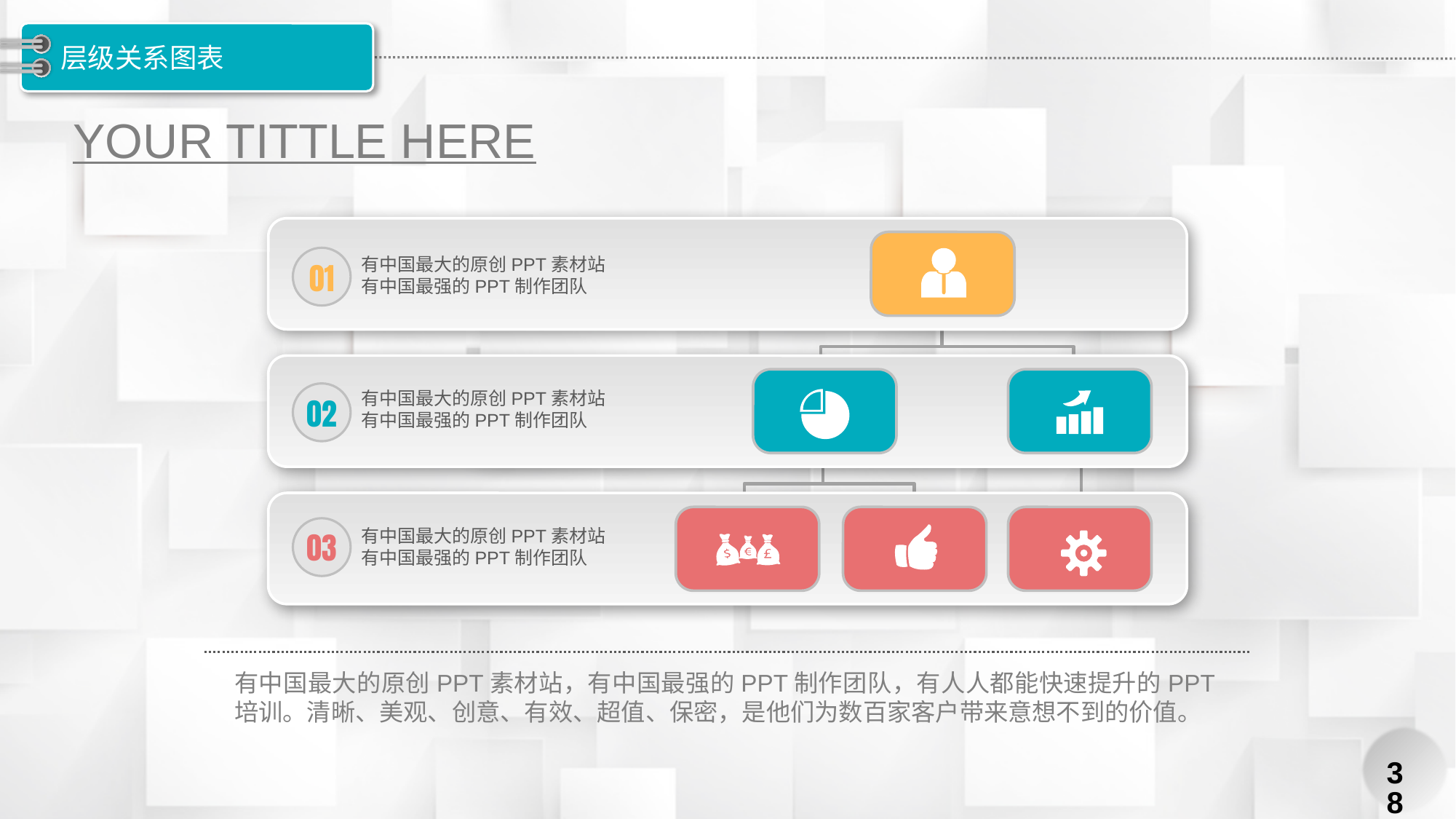

# 层级关系图表
YOUR TITTLE HERE

有中国最大的原创PPT素材站有中国最强的PPT制作团队

01

有中国最大的原创PPT素材站有中国最强的PPT制作团队

02

有中国最大的原创PPT素材站有中国最强的PPT制作团队

03

有中国最大的原创PPT素材站，有中国最强的PPT制作团队，有人人都能快速提升的PPT培训。清晰、美观、创意、有效、超值、保密，是他们为数百家客户带来意想不到的价值。

38